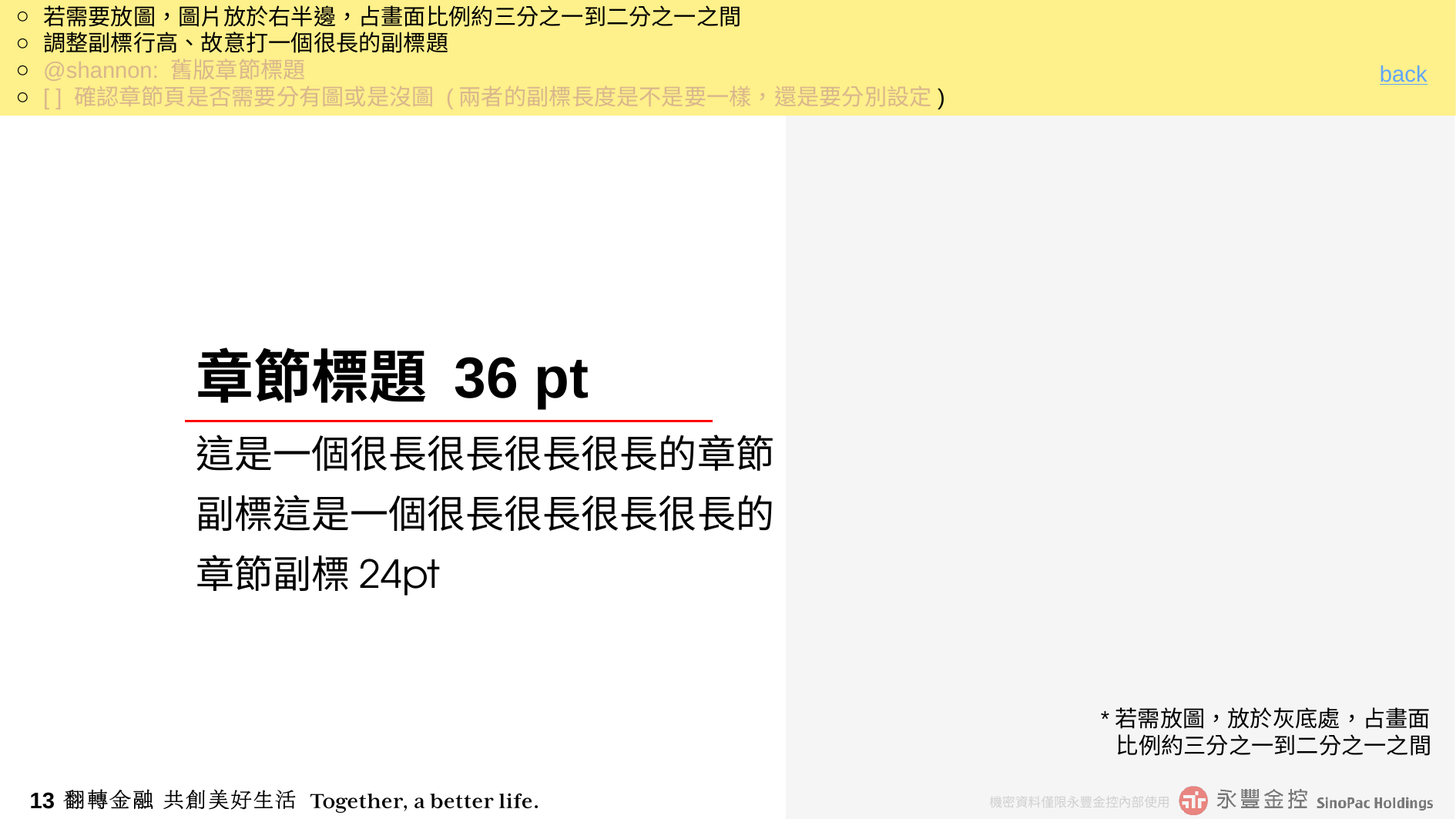

若需要放圖，圖片放於右半邊，占畫面比例約三分之一到二分之一之間
調整副標行高、故意打一個很長的副標題
@shannon: 舊版章節標題
[ ] 確認章節頁是否需要分有圖或是沒圖 (兩者的副標長度是不是要一樣，還是要分別設定)
back
# 章節標題 36 pt
這是一個很長很長很長很長的章節副標這是一個很長很長很長很長的章節副標24pt
*若需放圖，放於灰底處，占畫面
  比例約三分之一到二分之一之間